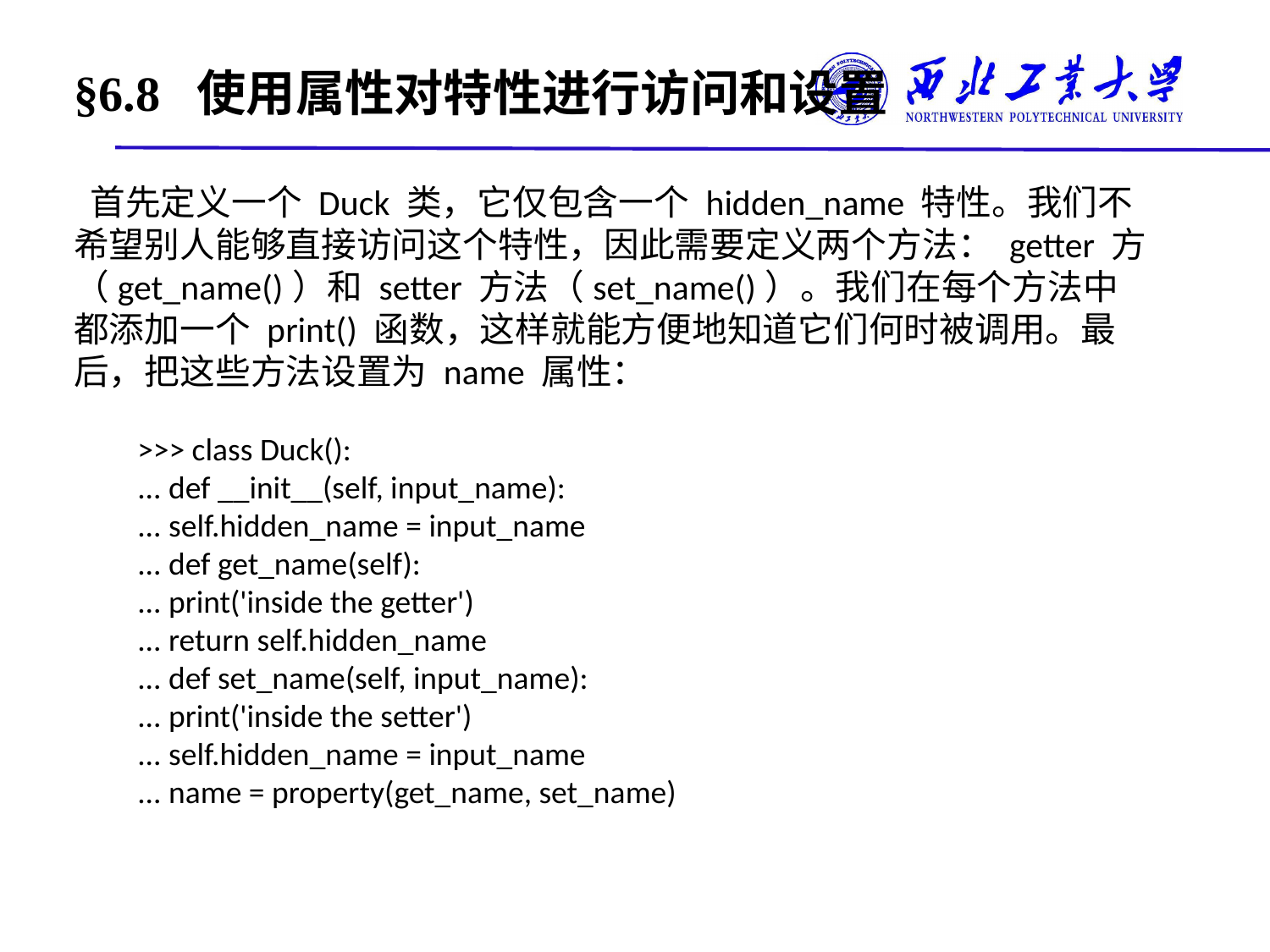

# §6.8  使用属性对特性进行访问和设置
 首先定义一个 Duck 类，它仅包含一个 hidden_name 特性。我们不希望别人能够直接访问这个特性，因此需要定义两个方法： getter 方（get_name()）和 setter 方法（set_name()）。我们在每个方法中都添加一个 print() 函数，这样就能方便地知道它们何时被调用。最后，把这些方法设置为 name 属性：

>>> class Duck():
... def __init__(self, input_name):
... self.hidden_name = input_name
... def get_name(self):
... print('inside the getter')
... return self.hidden_name
... def set_name(self, input_name):
... print('inside the setter')
... self.hidden_name = input_name
... name = property(get_name, set_name)